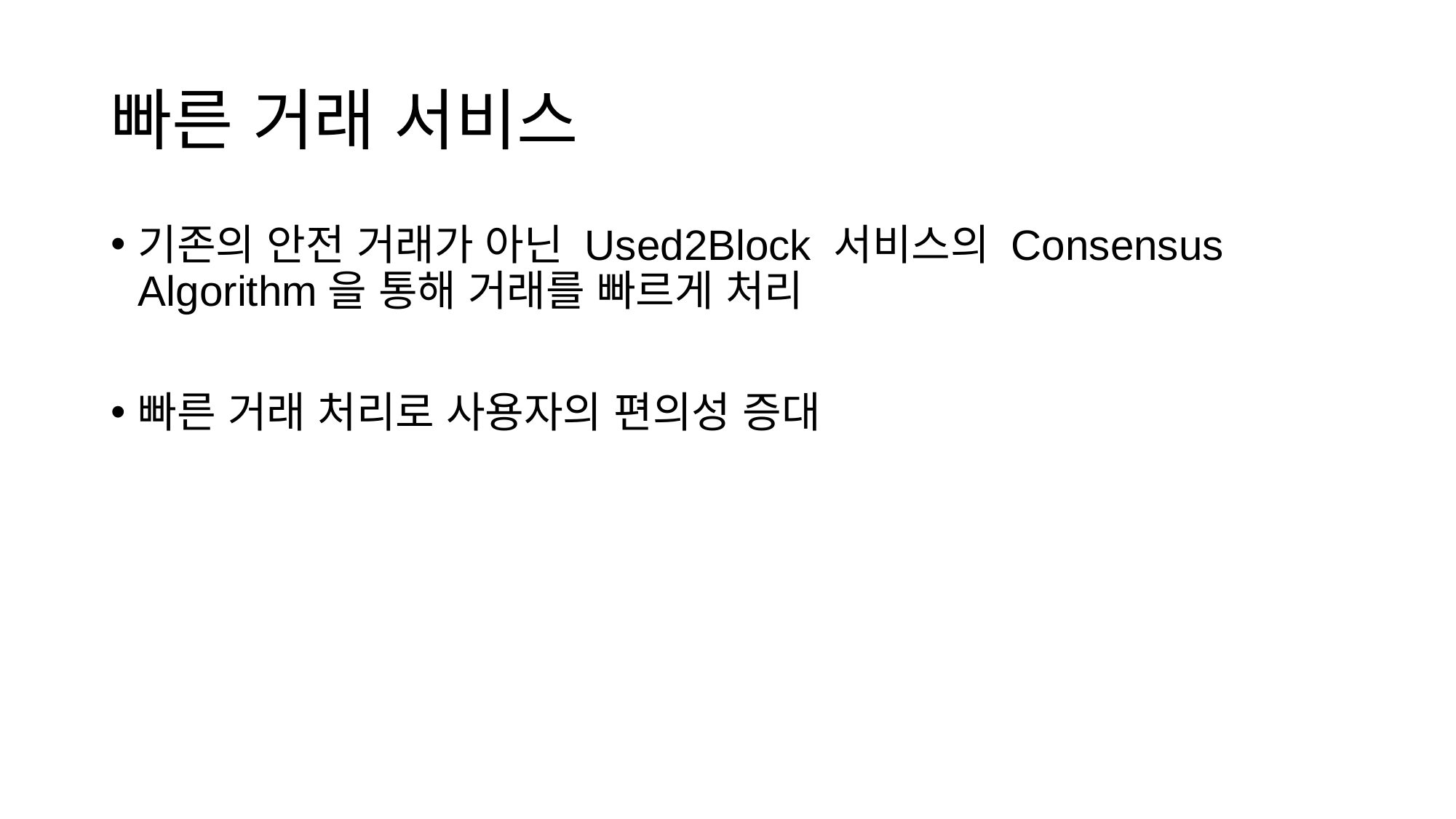

# 빠른 거래 서비스
기존의 안전 거래가 아닌 Used2Block 서비스의 Consensus Algorithm을 통해 거래를 빠르게 처리

빠른 거래 처리로 사용자의 편의성 증대